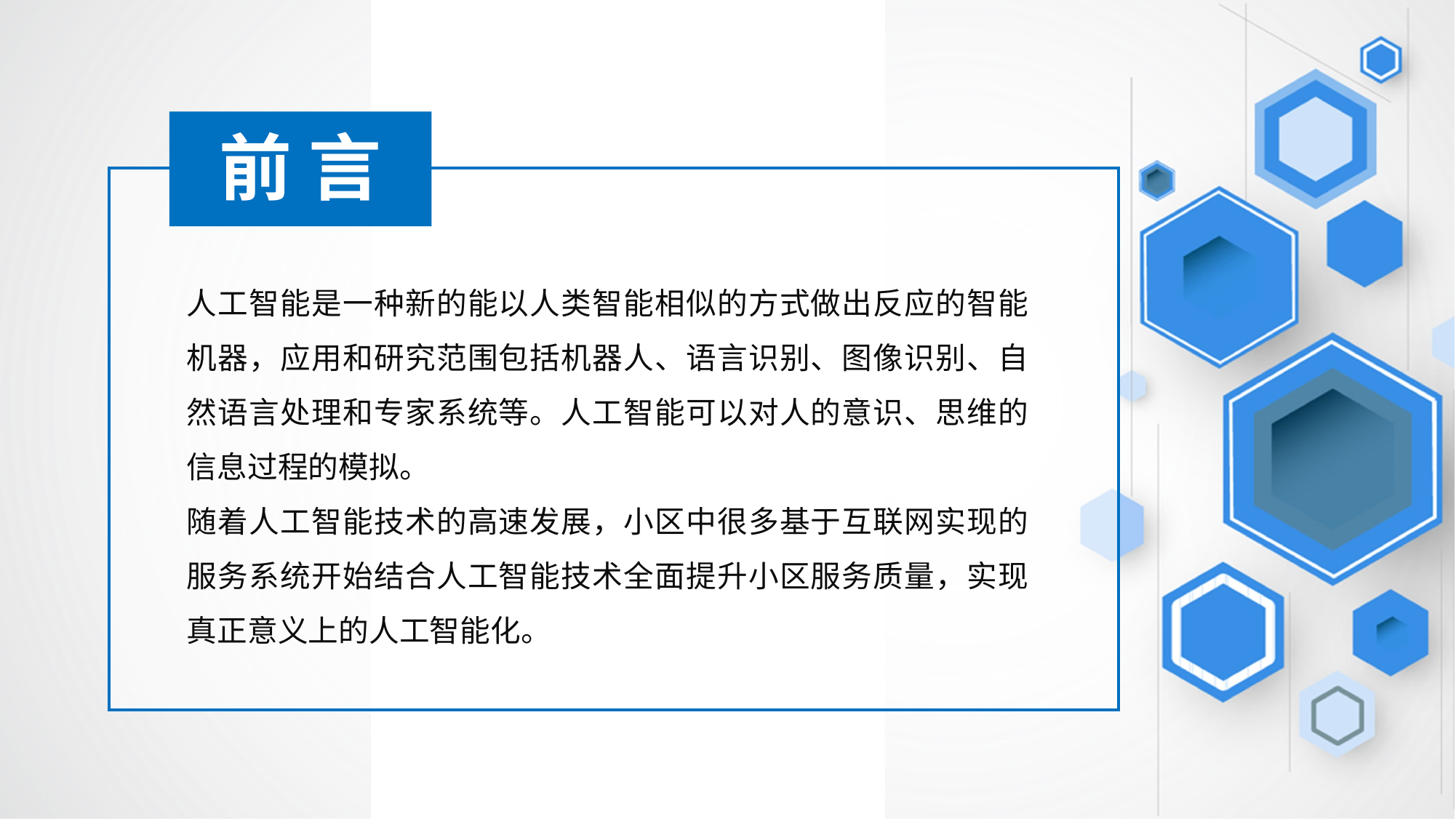

前 言

人工智能是一种新的能以人类智能相似的方式做出反应的智能机器，应用和研究范围包括机器人、语言识别、图像识别、自然语言处理和专家系统等。人工智能可以对人的意识、思维的信息过程的模拟。
随着人工智能技术的高速发展，小区中很多基于互联网实现的服务系统开始结合人工智能技术全面提升小区服务质量，实现真正意义上的人工智能化。